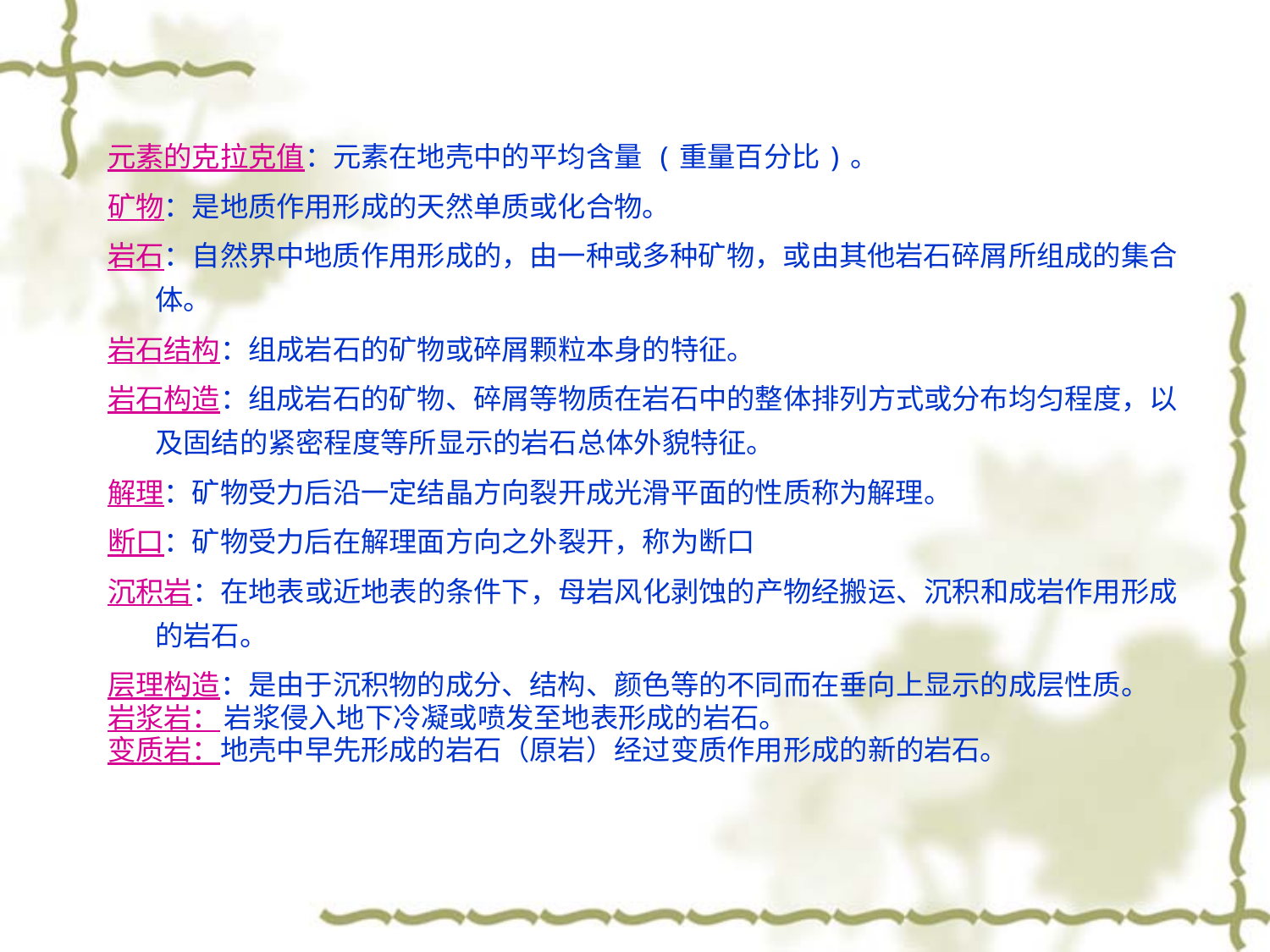

元素的克拉克值：元素在地壳中的平均含量 (重量百分比)。
矿物：是地质作用形成的天然单质或化合物。
岩石：自然界中地质作用形成的，由一种或多种矿物，或由其他岩石碎屑所组成的集合体。
岩石结构：组成岩石的矿物或碎屑颗粒本身的特征。
岩石构造：组成岩石的矿物、碎屑等物质在岩石中的整体排列方式或分布均匀程度，以及固结的紧密程度等所显示的岩石总体外貌特征。
解理：矿物受力后沿一定结晶方向裂开成光滑平面的性质称为解理。
断口：矿物受力后在解理面方向之外裂开，称为断口
沉积岩：在地表或近地表的条件下，母岩风化剥蚀的产物经搬运、沉积和成岩作用形成的岩石。
层理构造：是由于沉积物的成分、结构、颜色等的不同而在垂向上显示的成层性质。
岩浆岩： 岩浆侵入地下冷凝或喷发至地表形成的岩石。
变质岩：地壳中早先形成的岩石（原岩）经过变质作用形成的新的岩石。